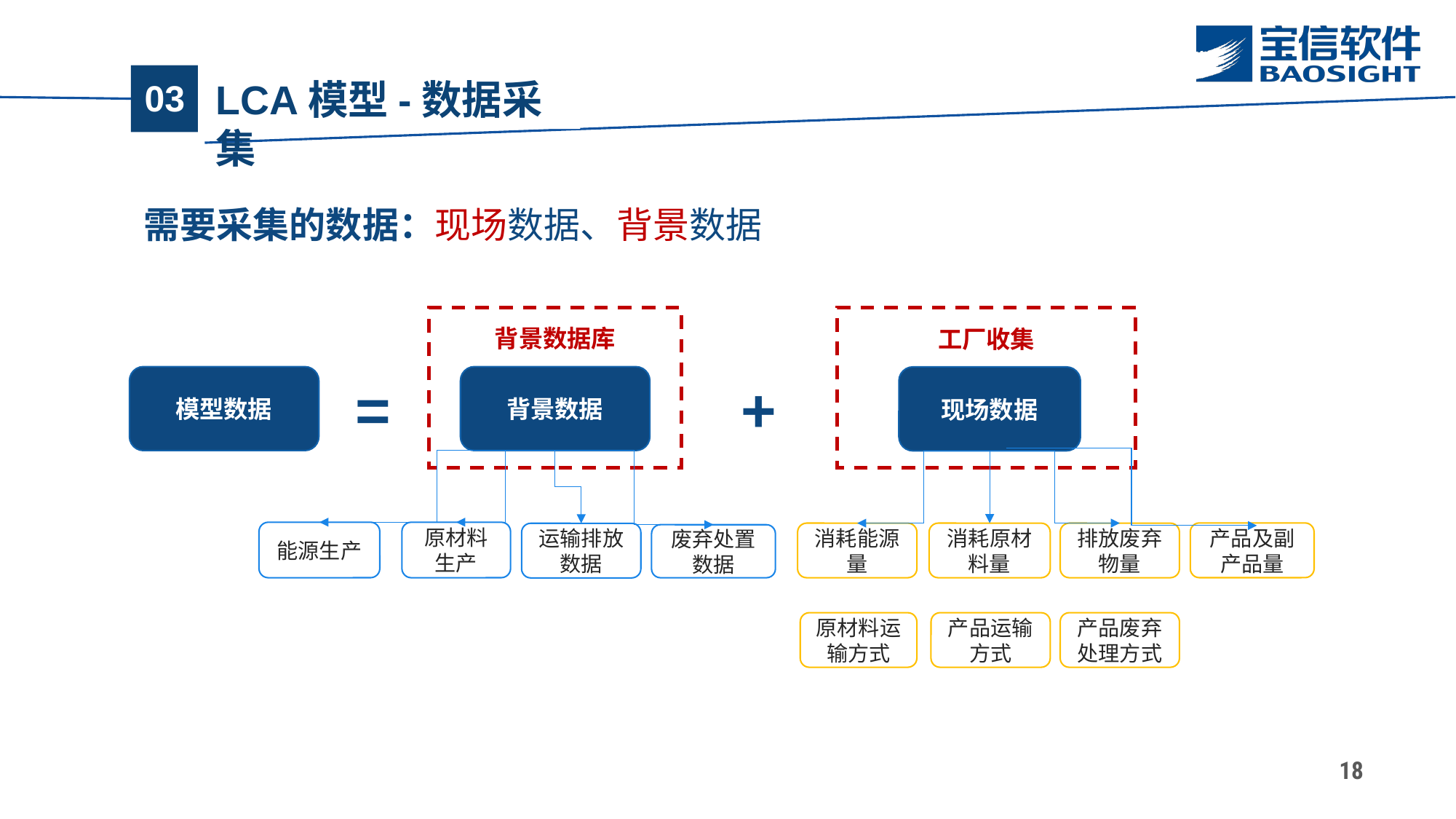

# LCA模型-数据采集
03
需要采集的数据：现场数据、背景数据

背景数据库
工厂收集
背景数据
模型数据
现场数据
原材料生产
能源生产
产品及副产品量
排放废弃物量
消耗能源量
消耗原材料量
运输排放数据
废弃处置数据
原材料运输方式
产品运输方式
产品废弃处理方式
+
=